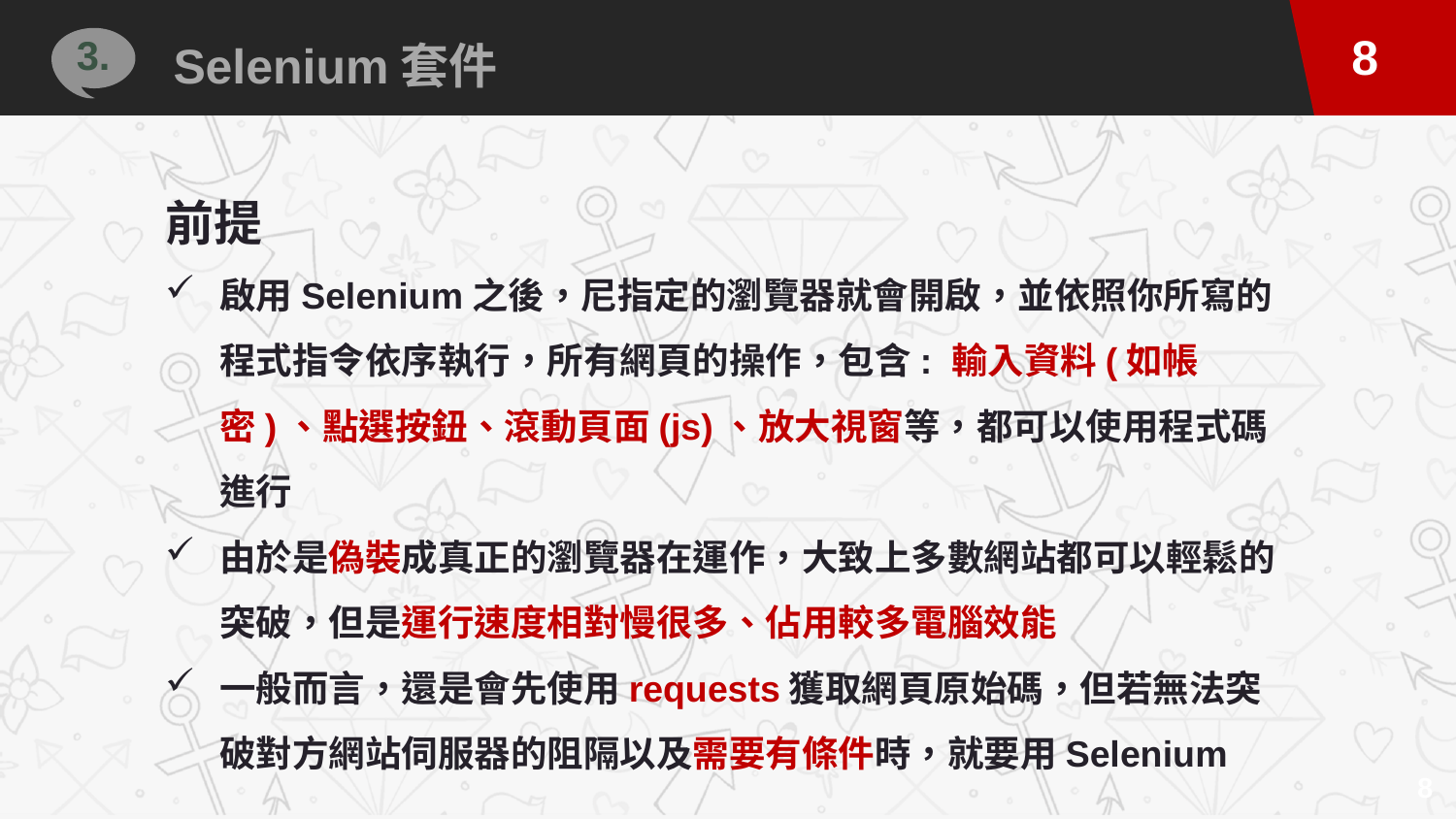

Selenium套件
3.

前提
啟用Selenium之後，尼指定的瀏覽器就會開啟，並依照你所寫的程式指令依序執行，所有網頁的操作，包含: 輸入資料(如帳密)、點選按鈕、滾動頁面(js)、放大視窗等，都可以使用程式碼進行
由於是偽裝成真正的瀏覽器在運作，大致上多數網站都可以輕鬆的突破，但是運行速度相對慢很多、佔用較多電腦效能
一般而言，還是會先使用requests獲取網頁原始碼，但若無法突破對方網站伺服器的阻隔以及需要有條件時，就要用Selenium
8